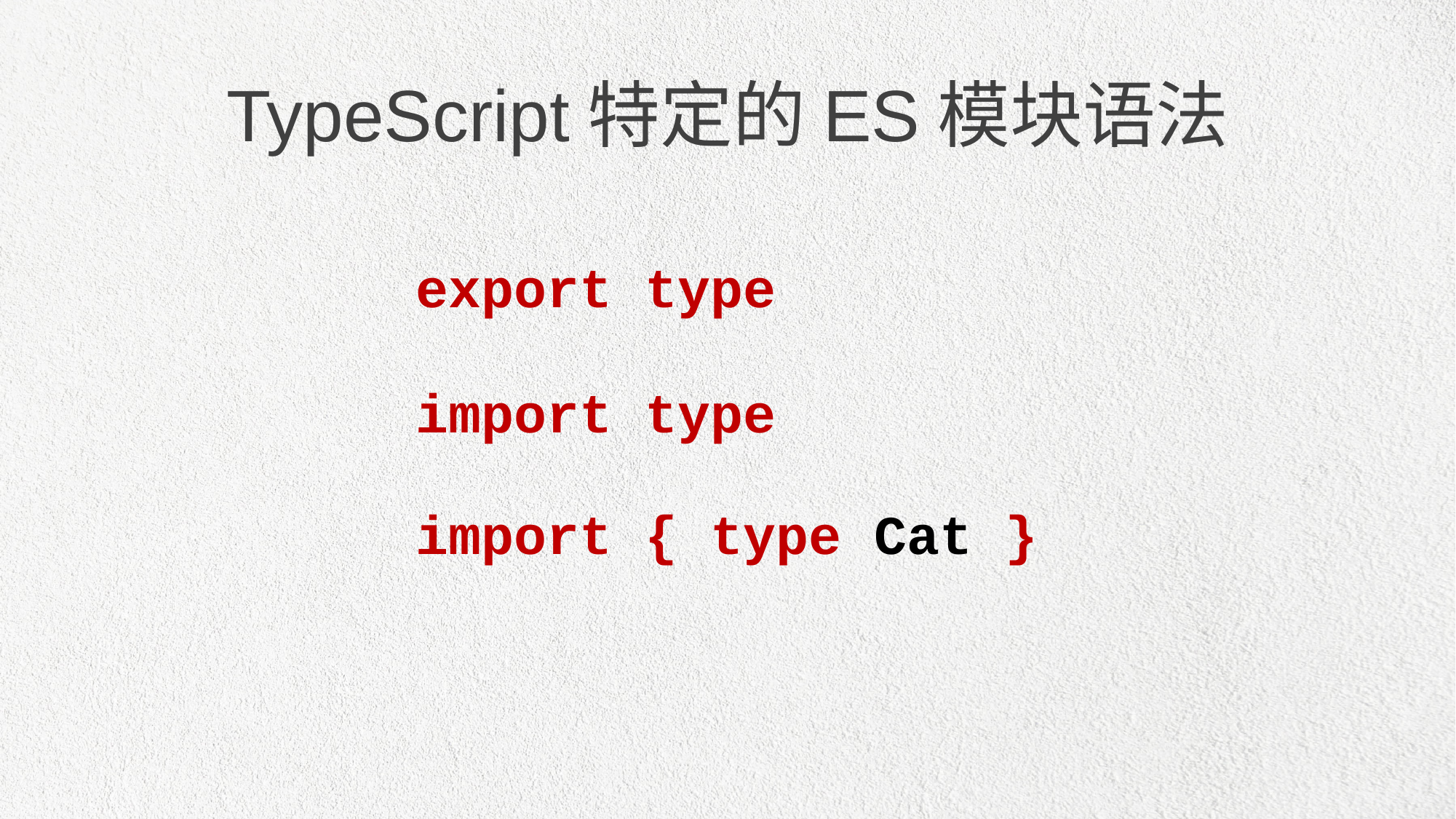

TypeScript特定的ES模块语法
export type
import type
import { type Cat }